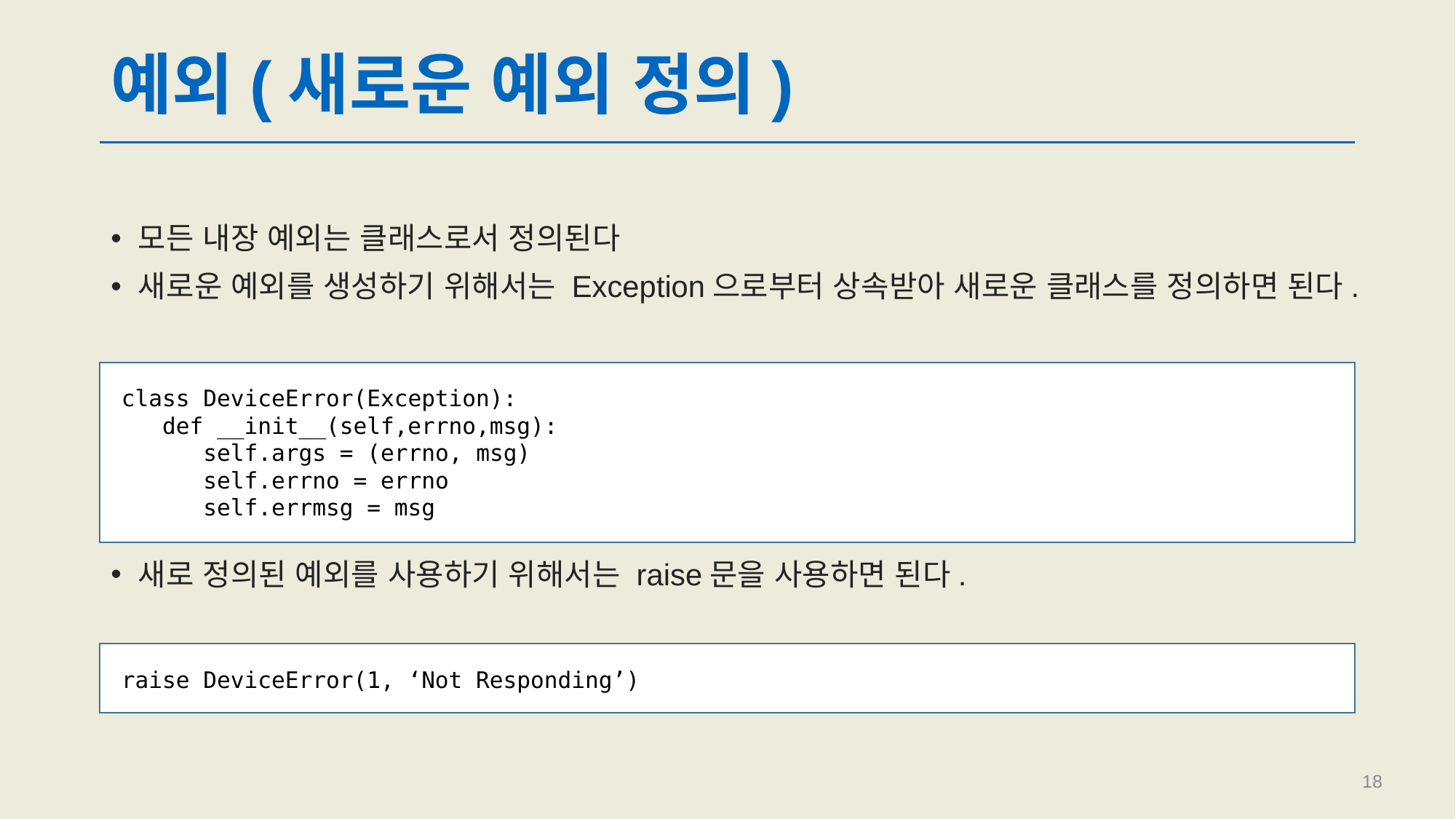

# 예외(새로운 예외 정의)

모든 내장 예외는 클래스로서 정의된다
새로운 예외를 생성하기 위해서는 Exception으로부터 상속받아 새로운 클래스를 정의하면 된다.

새로 정의된 예외를 사용하기 위해서는 raise문을 사용하면 된다.

class DeviceError(Exception):
   def __init__(self,errno,msg):
      self.args = (errno, msg)
      self.errno = errno
      self.errmsg = msg
raise DeviceError(1, ‘Not Responding’)
18